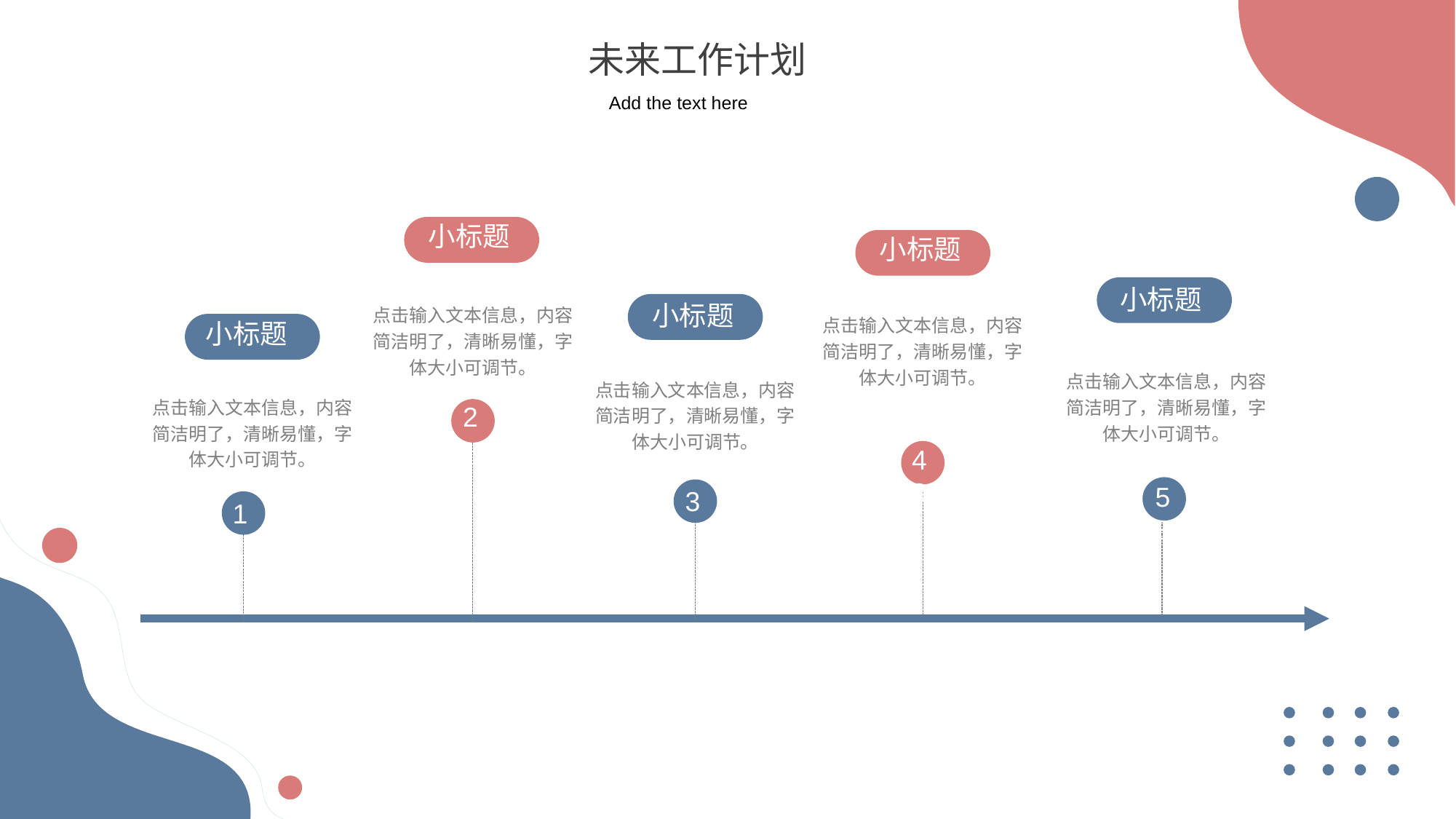

未来工作计划
Add the text here

小标题

小标题

小标题
小标题

点击输入文本信息，内容简洁明了，清晰易懂，字体大小可调节。

点击输入文本信息，内容简洁明了，清晰易懂，字体大小可调节。

小标题

点击输入文本信息，内容简洁明了，清晰易懂，字体大小可调节。

点击输入文本信息，内容简洁明了，清晰易懂，字体大小可调节。

点击输入文本信息，内容简洁明了，清晰易懂，字体大小可调节。

2

43

53

3

1